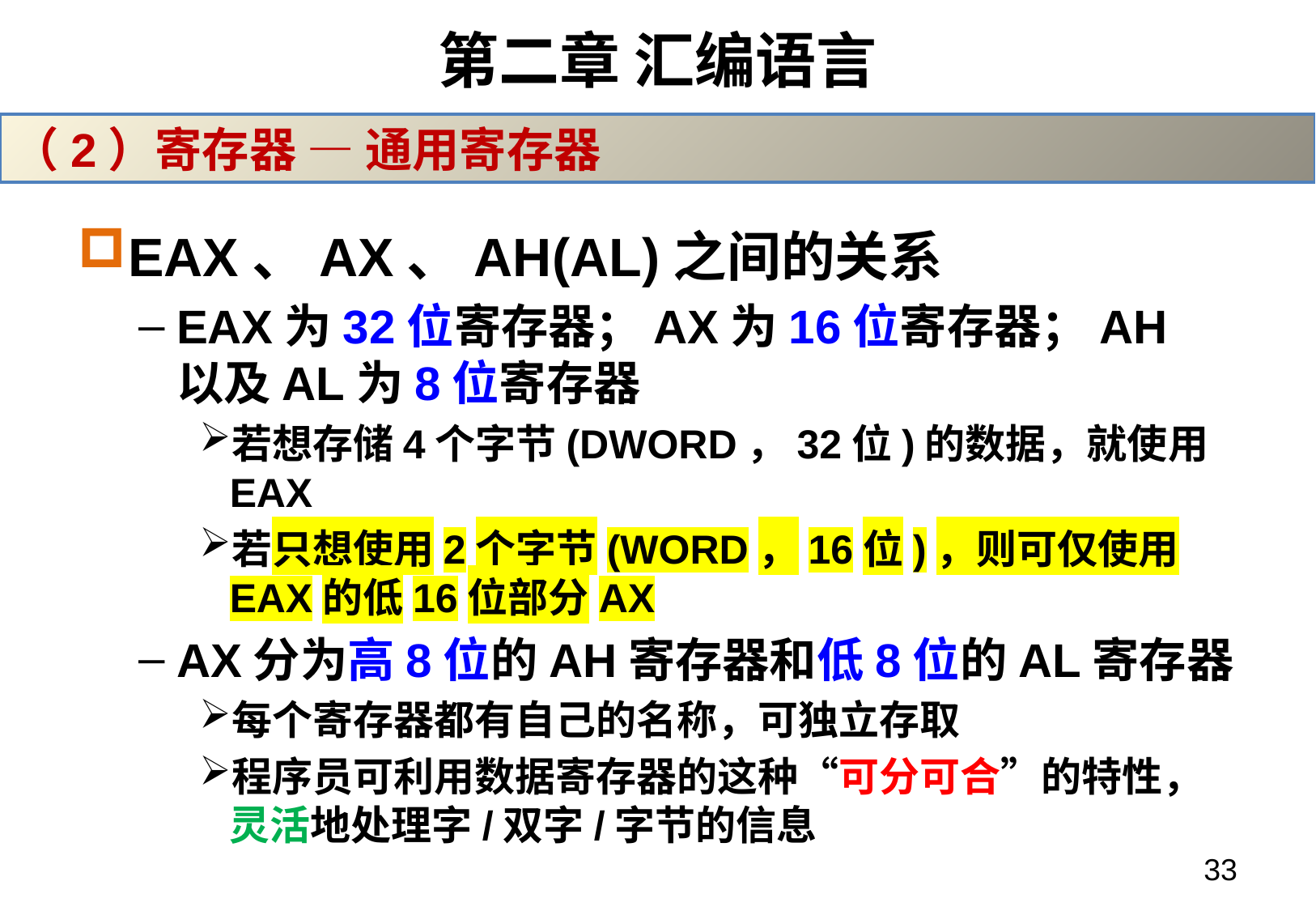

# 第二章 汇编语言
（2）寄存器 — 通用寄存器
EAX、AX、AH(AL)之间的关系
EAX为32位寄存器；AX为16位寄存器；AH 以及AL为8位寄存器
若想存储4个字节(DWORD，32位)的数据，就使用EAX
若只想使用2个字节(WORD，16位)，则可仅使用EAX的低16位部分AX
AX分为高8位的AH寄存器和低8位的AL寄存器
每个寄存器都有自己的名称，可独立存取
程序员可利用数据寄存器的这种“可分可合”的特性，灵活地处理字/双字/字节的信息
33